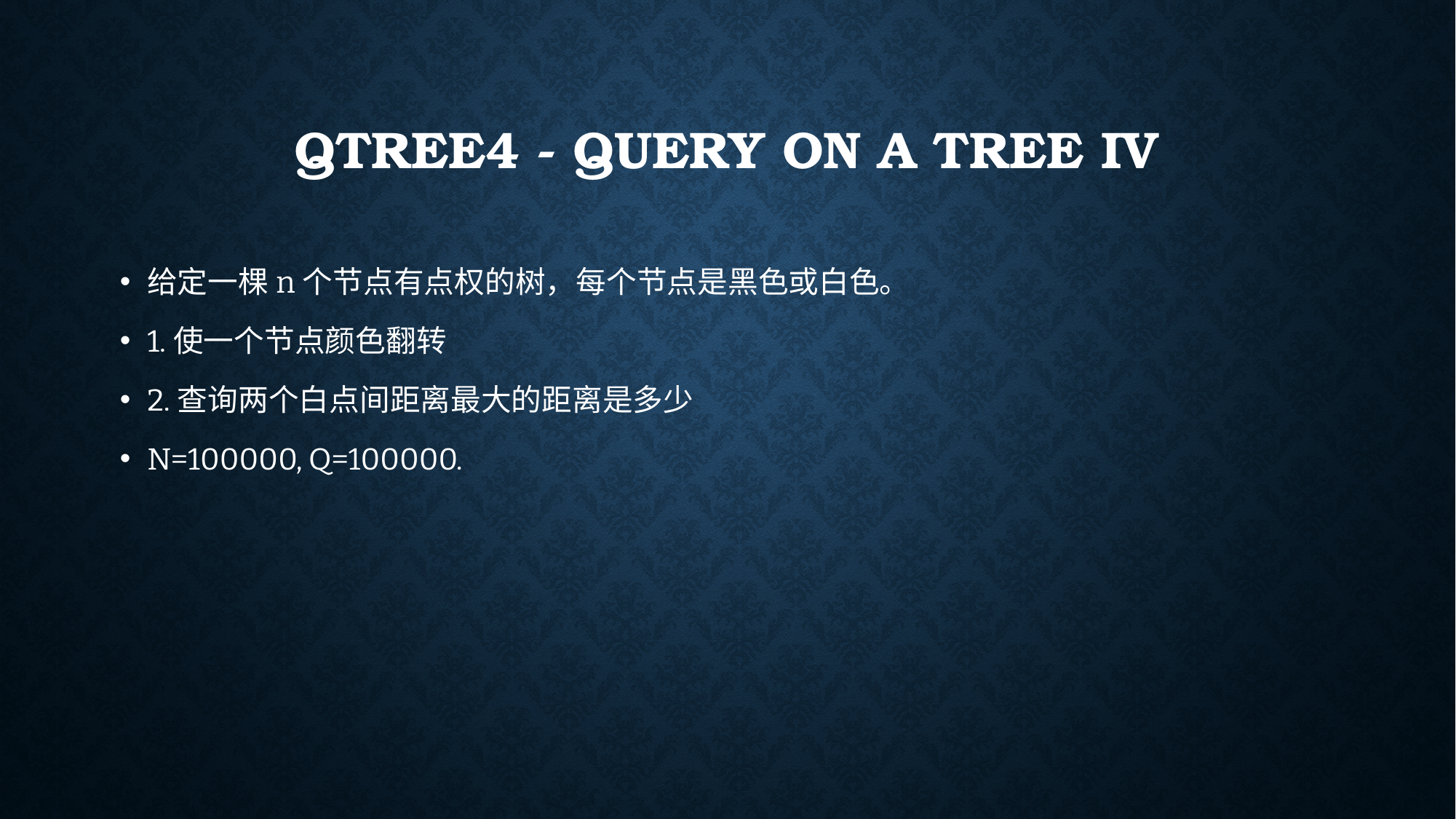

# QTREE4 - Query on a tree IV
给定一棵n个节点有点权的树，每个节点是黑色或白色。
1.使一个节点颜色翻转
2.查询两个白点间距离最大的距离是多少
N=100000, Q=100000.